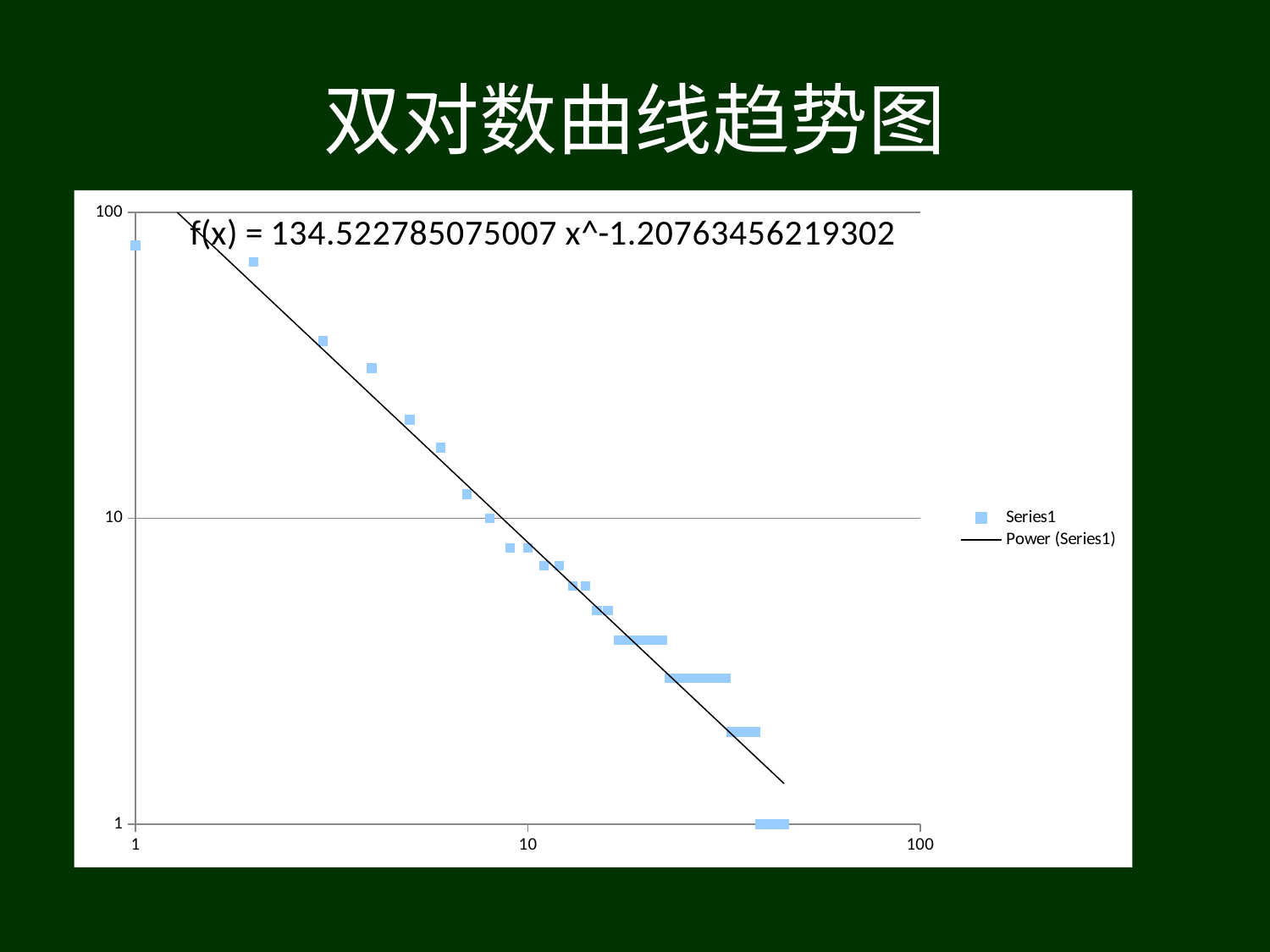

# 双对数曲线趋势图

### Chart

| Category |  |
|---|---|